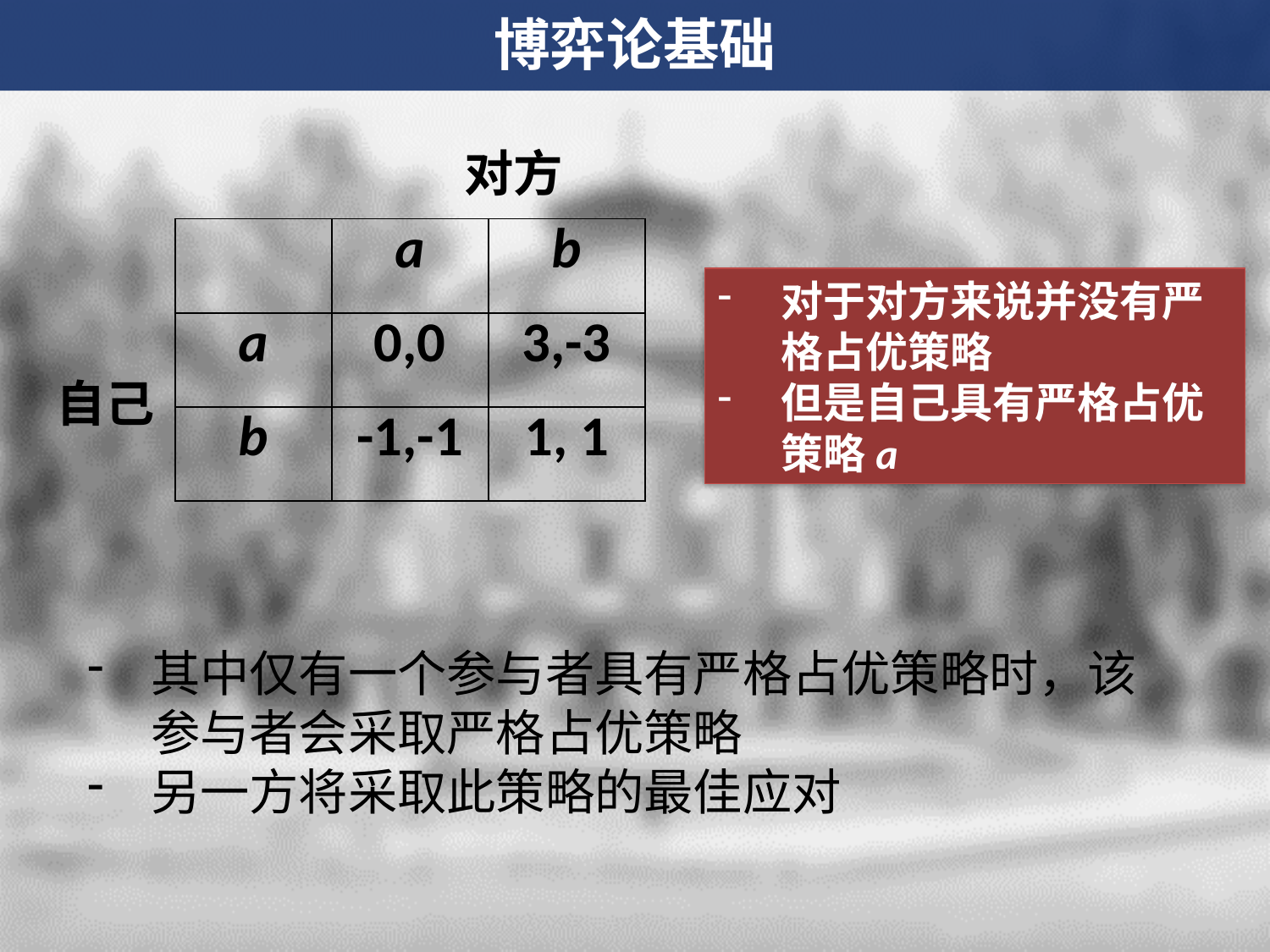

博弈论基础
对方
|  | a | b |
| --- | --- | --- |
| a | 0,0 | 3,-3 |
| b | -1,-1 | 1, 1 |
对于对方来说并没有严格占优策略
但是自己具有严格占优策略a
自己
其中仅有一个参与者具有严格占优策略时，该参与者会采取严格占优策略
另一方将采取此策略的最佳应对